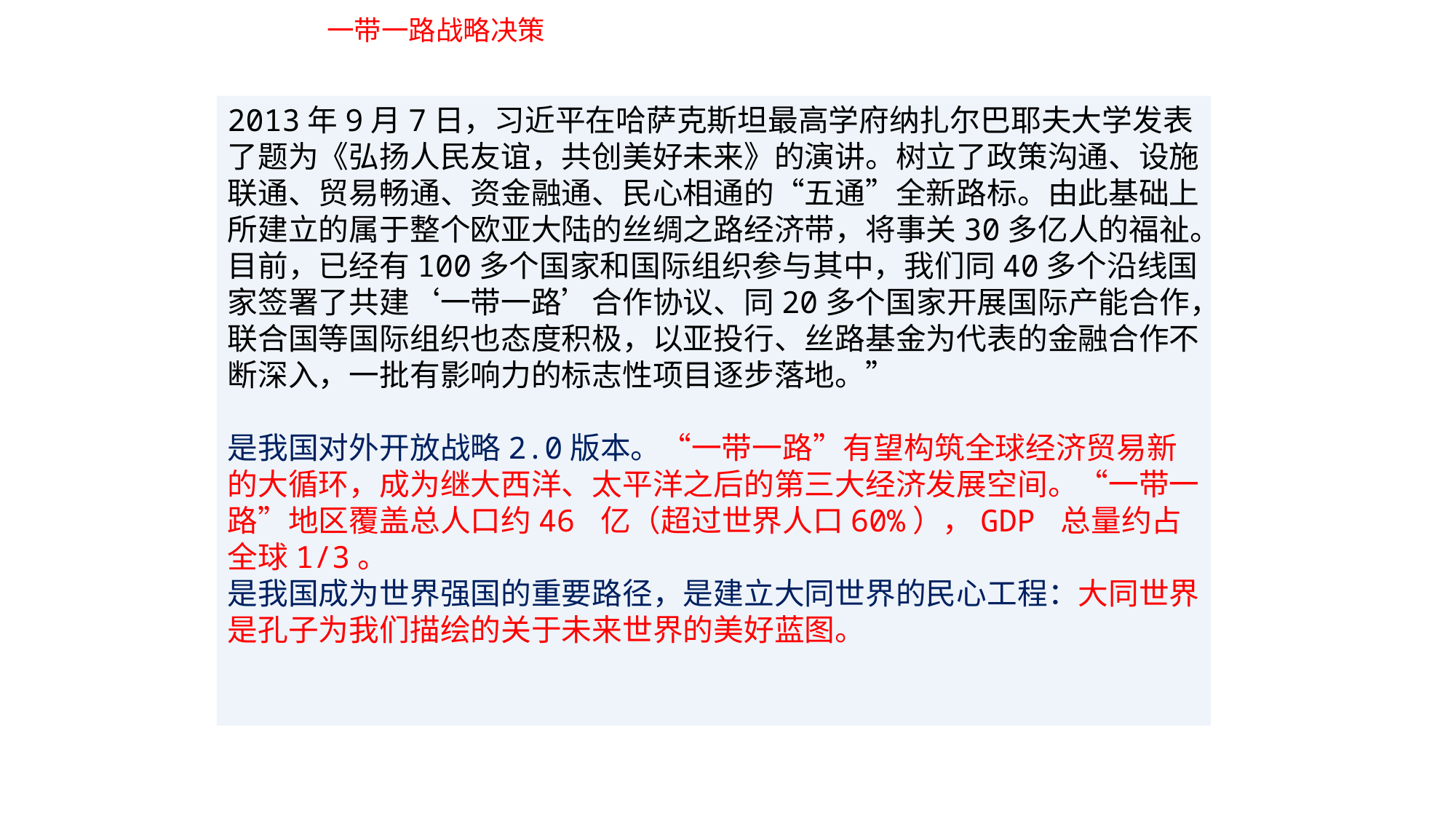

一带一路战略决策
2013年9月7日，习近平在哈萨克斯坦最高学府纳扎尔巴耶夫大学发表了题为《弘扬人民友谊，共创美好未来》的演讲。树立了政策沟通、设施联通、贸易畅通、资金融通、民心相通的“五通”全新路标。由此基础上所建立的属于整个欧亚大陆的丝绸之路经济带，将事关30多亿人的福祉。目前，已经有100多个国家和国际组织参与其中，我们同40多个沿线国家签署了共建‘一带一路’合作协议、同20多个国家开展国际产能合作，联合国等国际组织也态度积极，以亚投行、丝路基金为代表的金融合作不断深入，一批有影响力的标志性项目逐步落地。”

是我国对外开放战略2.0版本。“一带一路”有望构筑全球经济贸易新的大循环，成为继大西洋、太平洋之后的第三大经济发展空间。“一带一路”地区覆盖总人口约46 亿（超过世界人口60%），GDP 总量约占全球1/3。
是我国成为世界强国的重要路径，是建立大同世界的民心工程：大同世界是孔子为我们描绘的关于未来世界的美好蓝图。